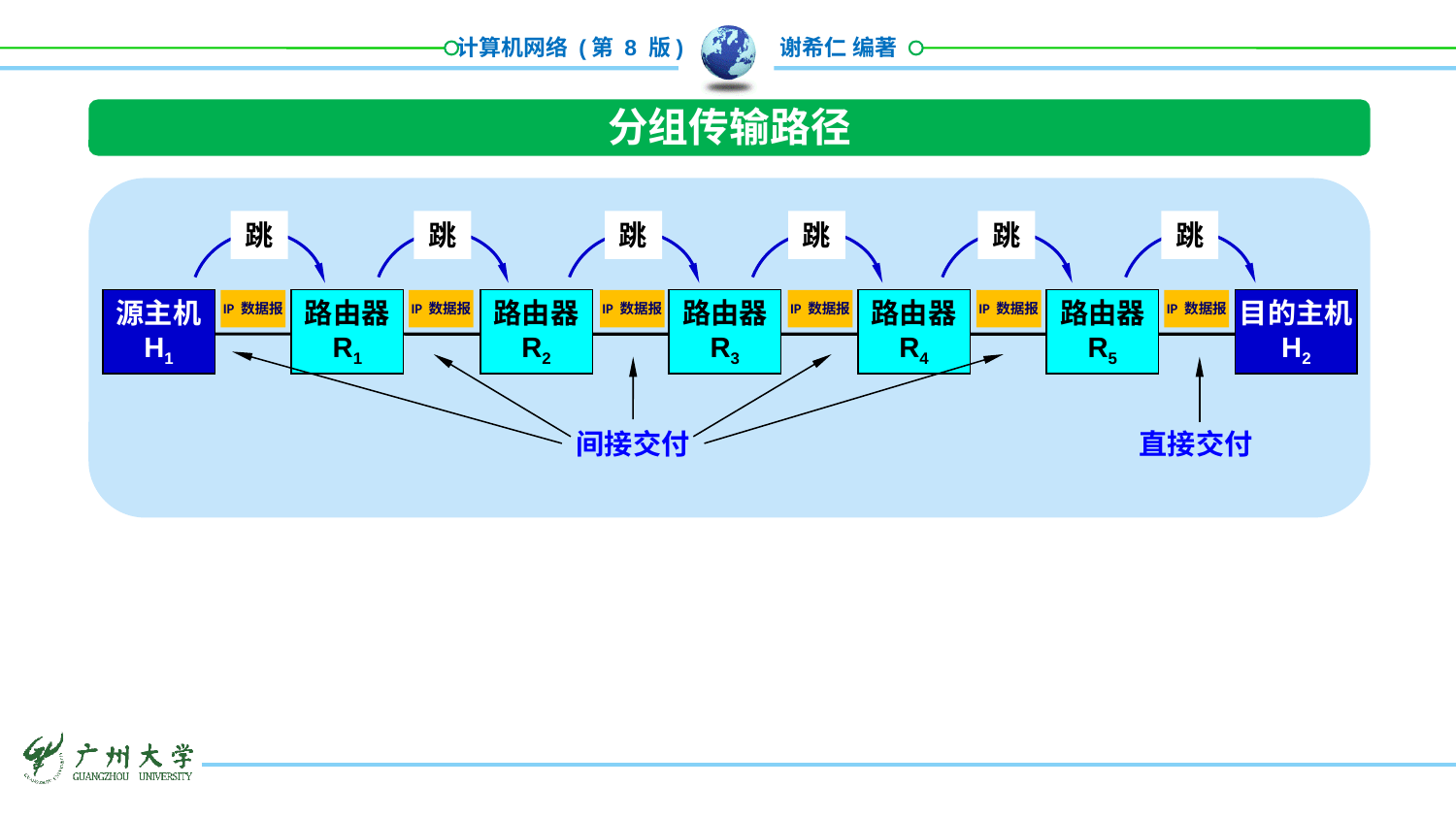

分组传输路径

跳

跳

跳

跳

跳

跳

源主机
H1
路由器
R1
路由器
R2
路由器
R3
路由器
R4
路由器
R5
目的主机
H2
IP 数据报
IP 数据报
IP 数据报
IP 数据报
IP 数据报
IP 数据报

间接交付
直接交付